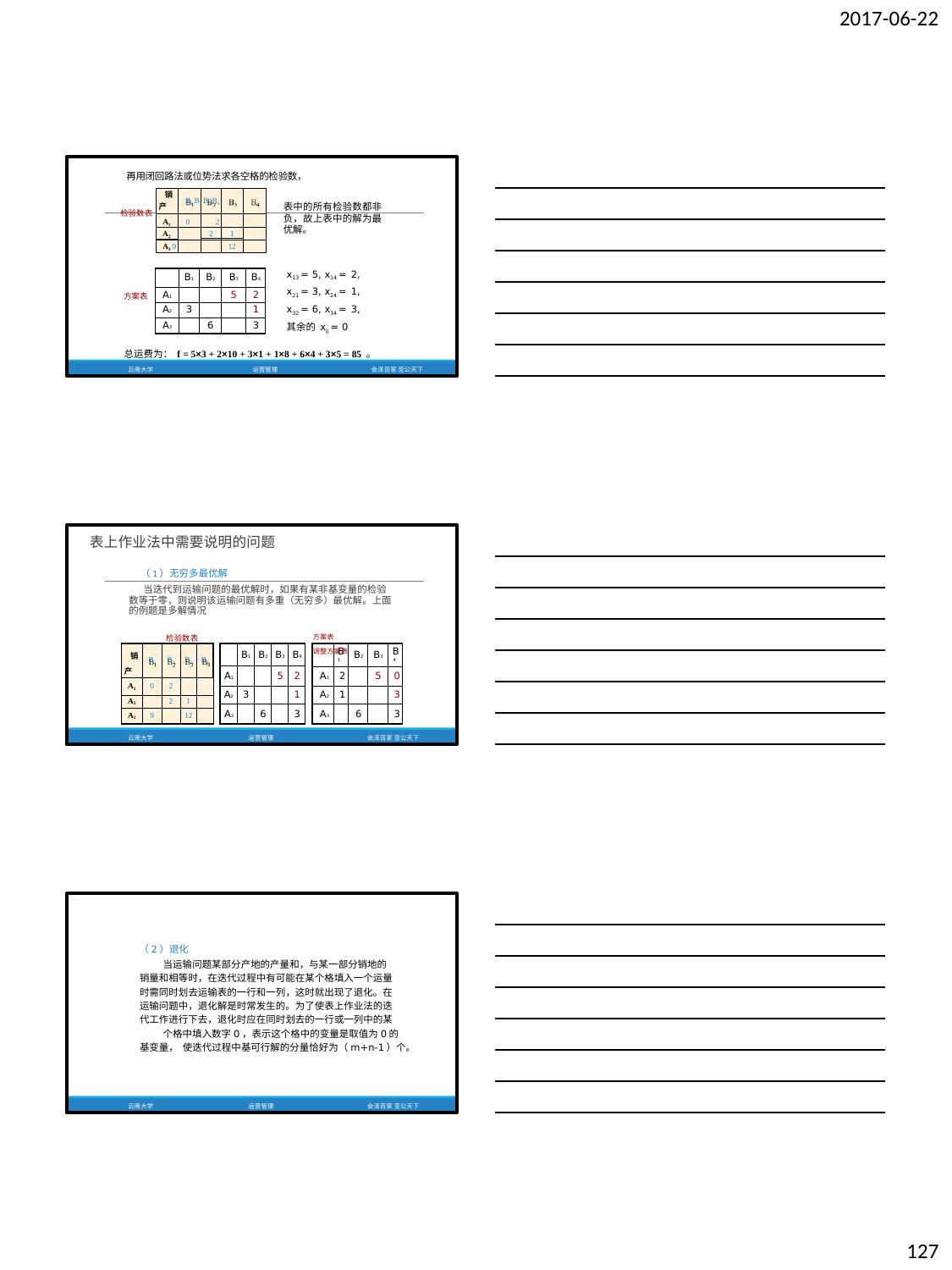

2017-06-22

再用闭回路法或位势法求各空格的检验数，
销 产

B1 B2 B3 B4

A1            0	2

表中的所有检验数都非 负，故上表中的解为最 优解。
检验数表

A2
2
1
A3 9
12

x13 = 5, x14 = 2,
x21 = 3, x24 = 1,
x32 = 6, x34 = 3,
其余的 xij = 0
|  | B1 | B2 | B3 | B4 |
| --- | --- | --- | --- | --- |
| A1 |  |  | 5 | 2 |
| A2 | 3 |  |  | 1 |
| A3 |  | 6 |  | 3 |

方案表

总运费为： f = 5×3 + 2×10 + 3×1 + 1×8 + 6×4 + 3×5 = 85 。
云南大学	运营管理	会泽百家 至公天下

表上作业法中需要说明的问题

（1）无穷多最优解
当迭代到运输问题的最优解时，如果有某非基变量的检验 数等于零，则说明该运输问题有多重（无穷多）最优解。上面 的例题是多解情况

检验数表	方案表	调整方案表

| 销 产 | B1 | B2 | B3 | B4 |
| --- | --- | --- | --- | --- |
| A1 | 0 | 2 |  |  |
| A2 |  | 2 | 1 |  |
| A3 | 9 |  | 12 |  |
|  | B1 | B2 | B3 | B4 |
| --- | --- | --- | --- | --- |
| A1 |  |  | 5 | 2 |
| A2 | 3 |  |  | 1 |
| A3 |  | 6 |  | 3 |
|  | B 1 | B2 | B3 | B 4 |
| --- | --- | --- | --- | --- |
| A1 | 2 |  | 5 | 0 |
| A2 | 1 |  |  | 3 |
| A3 |  | 6 |  | 3 |

云南大学
运营管理
会泽百家 至公天下

（2）退化
当运输问题某部分产地的产量和，与某一部分销地的 销量和相等时，在迭代过程中有可能在某个格填入一个运量 时需同时划去运输表的一行和一列，这时就出现了退化。在 运输问题中，退化解是时常发生的。为了使表上作业法的迭 代工作进行下去，退化时应在同时划去的一行或一列中的某
个格中填入数字0，表示这个格中的变量是取值为0的基变量，  使迭代过程中基可行解的分量恰好为（m+n-1）个。

云南大学
运营管理
会泽百家 至公天下

127